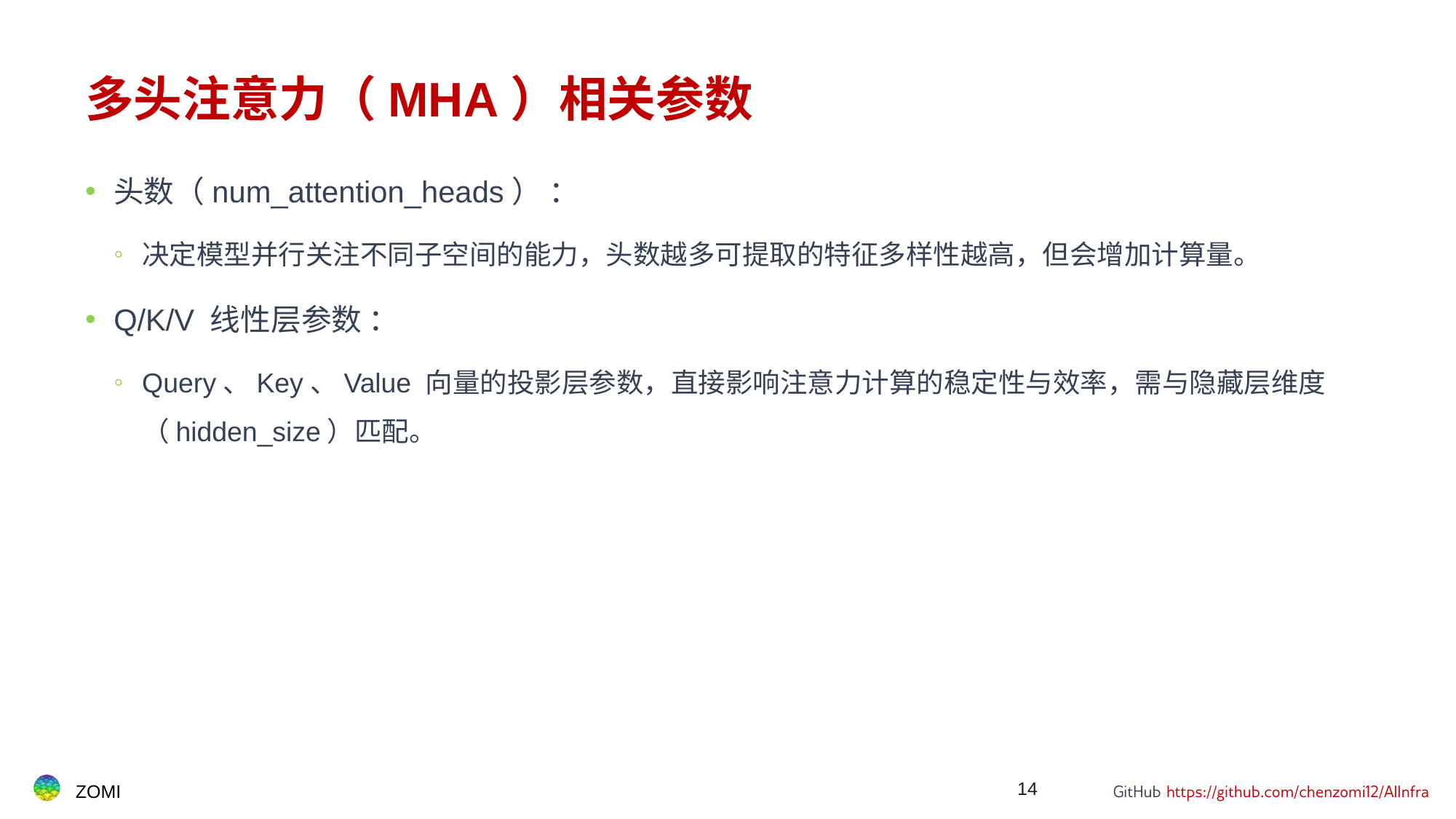

# 多头注意力（MHA）相关参数
头数（num_attention_heads） ：
决定模型并行关注不同子空间的能力，头数越多可提取的特征多样性越高，但会增加计算量。
Q/K/V 线性层参数 ：
Query、Key、Value 向量的投影层参数，直接影响注意力计算的稳定性与效率，需与隐藏层维度（hidden_size）匹配。